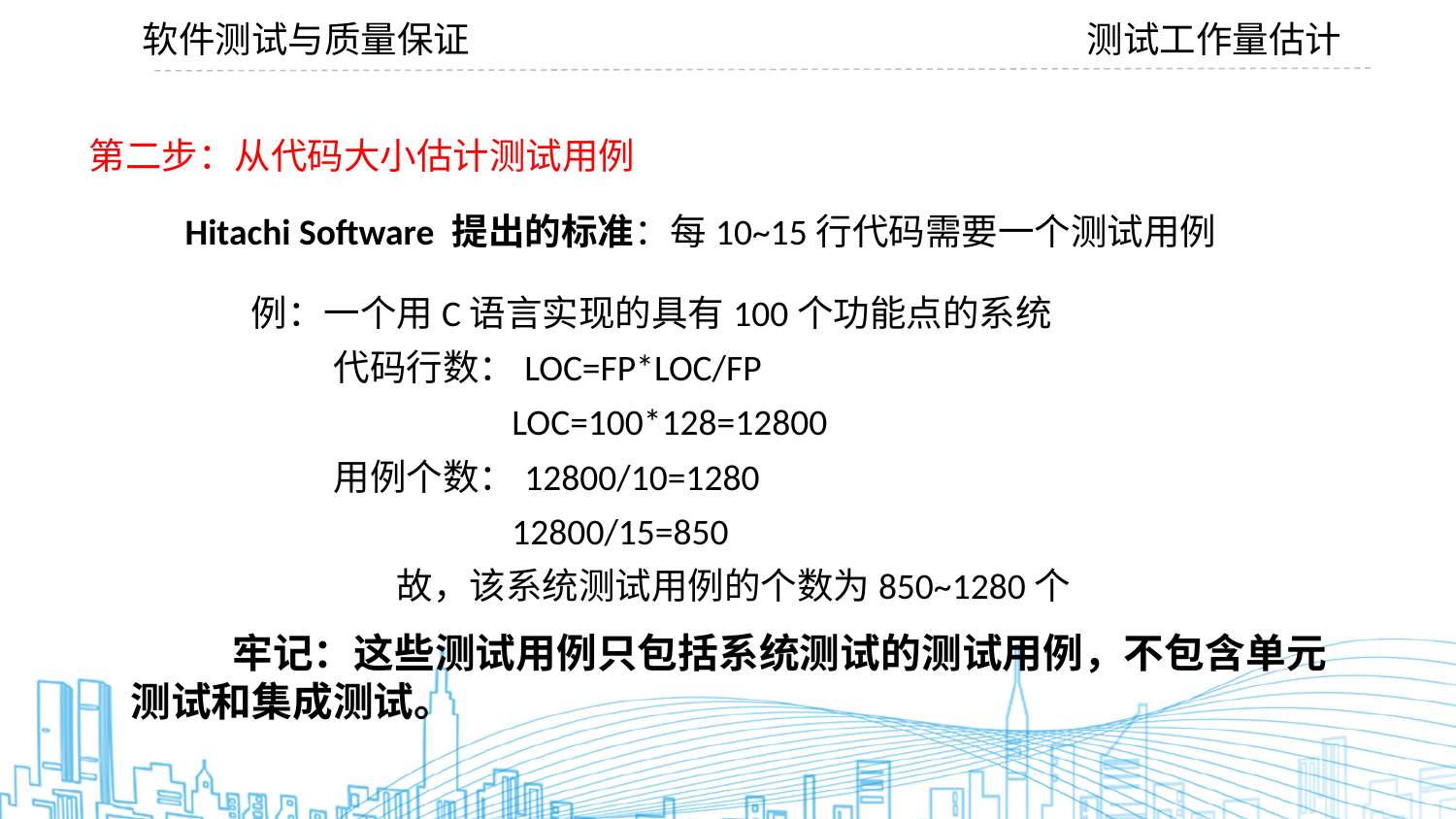

软件测试与质量保证
测试工作量估计
第二步：从代码大小估计测试用例
Hitachi Software 提出的标准：每10~15行代码需要一个测试用例
例：一个用C语言实现的具有100个功能点的系统
         代码行数：LOC=FP*LOC/FP
	              LOC=100*128=12800
         用例个数：12800/10=1280
	              12800/15=850
	故，该系统测试用例的个数为850~1280个
          牢记：这些测试用例只包括系统测试的测试用例，不包含单元测试和集成测试。